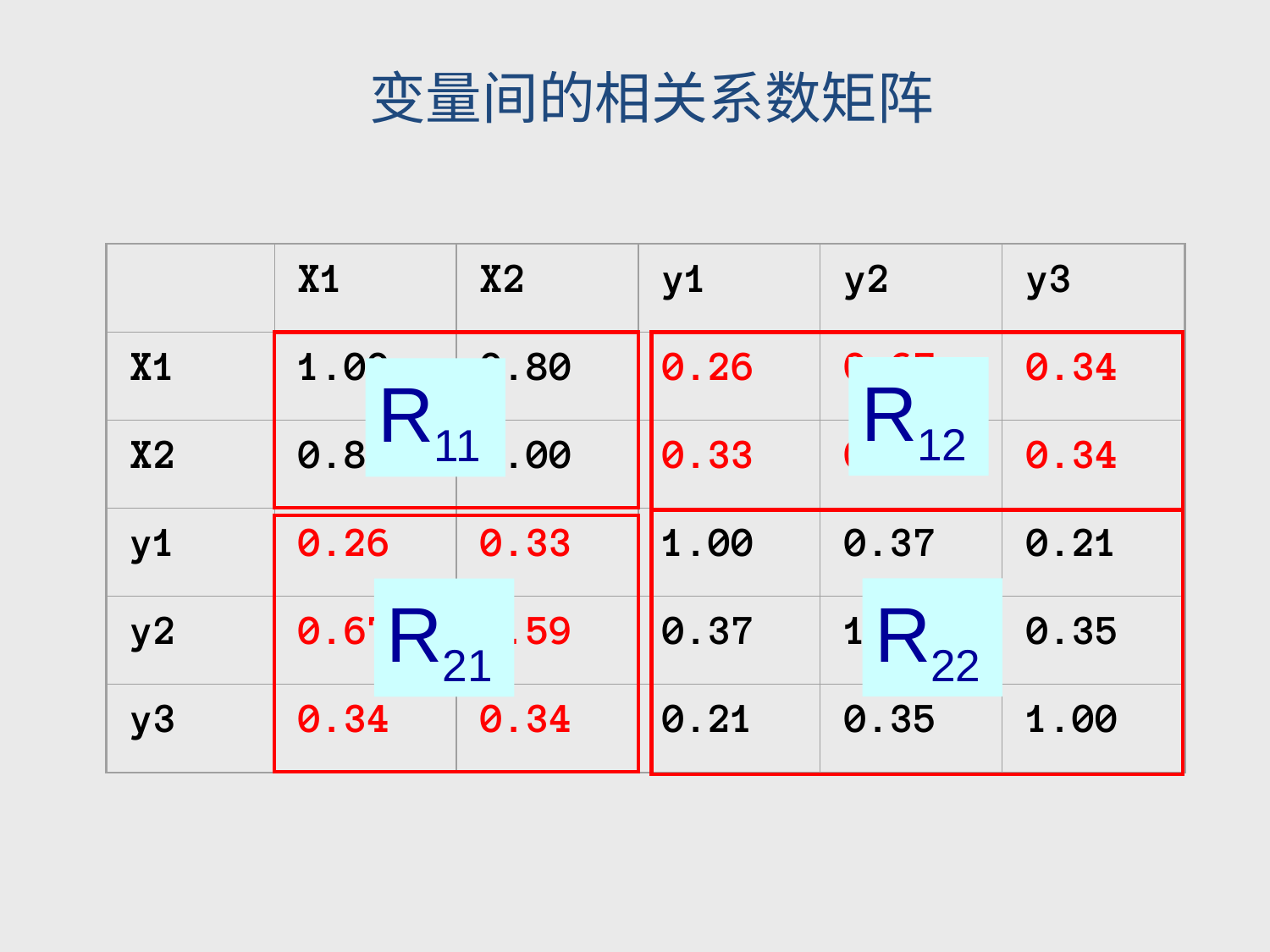

变量间的相关系数矩阵

X1

X2

y1

y2

y3

X1

1.00

0.80

0.26

0.67

0.34

X2

0.80

1.00

0.33

0.59

0.34

y1

0.26

0.33

1.00

0.37

0.21

y2

0.67

0.59

0.37

1.00

0.35

y3

0.34

0.34

0.21

0.35

1.00

R11

R12

R22

R21
12